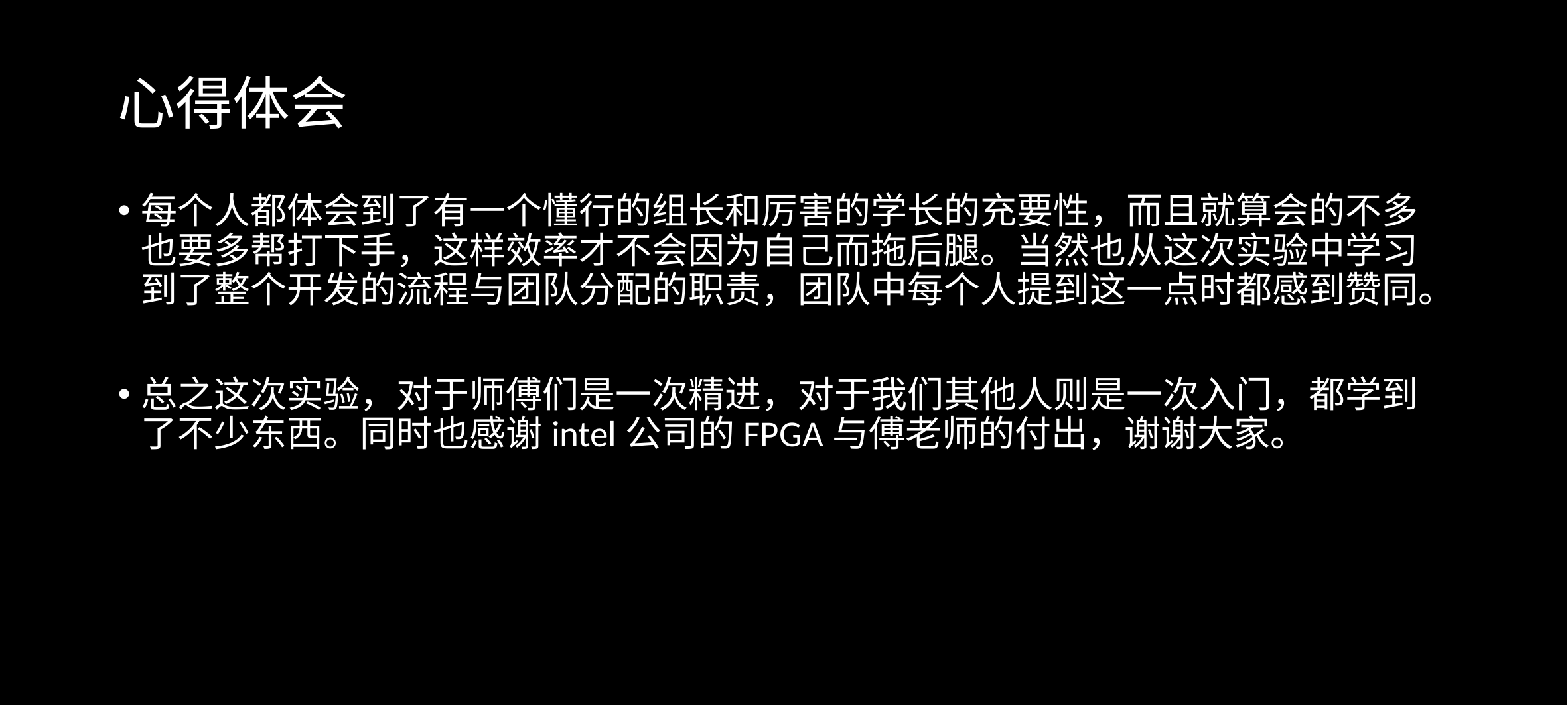

# 心得体会
每个人都体会到了有一个懂行的组长和厉害的学长的充要性，而且就算会的不多也要多帮打下手，这样效率才不会因为自己而拖后腿。当然也从这次实验中学习到了整个开发的流程与团队分配的职责，团队中每个人提到这一点时都感到赞同。

总之这次实验，对于师傅们是一次精进，对于我们其他人则是一次入门，都学到了不少东西。同时也感谢intel公司的FPGA与傅老师的付出，谢谢大家。